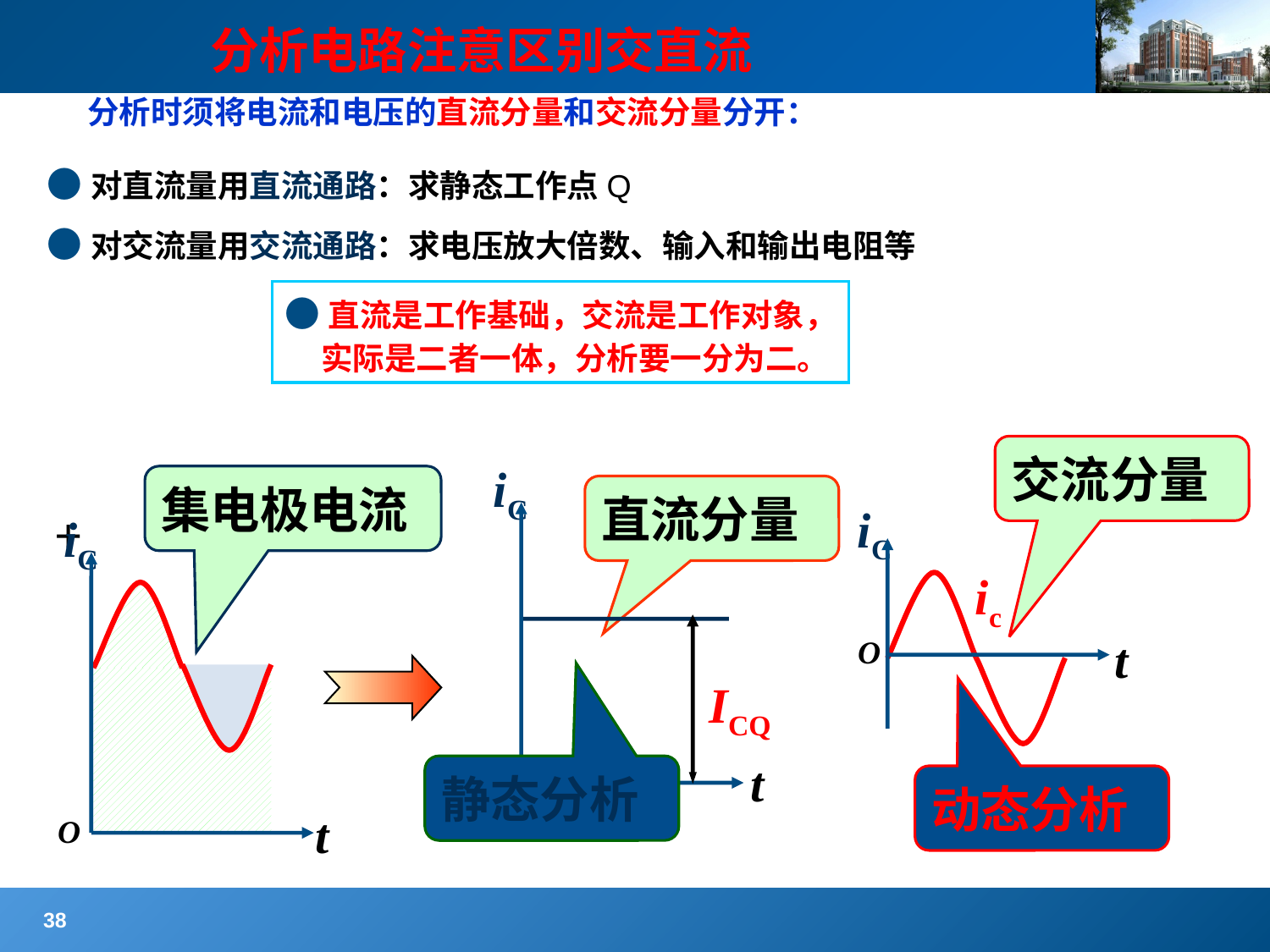

#
分析电路注意区别交直流
分析时须将电流和电压的直流分量和交流分量分开：
●对直流量用直流通路：求静态工作点Q
●对交流量用交流通路：求电压放大倍数、输入和输出电阻等
●直流是工作基础，交流是工作对象，
    实际是二者一体，分析要一分为二。
交流分量
iC

ICQ

t
O

集电极电流
直流分量
iC

ic

t
O

+
iC

t
O

静态分析
动态分析